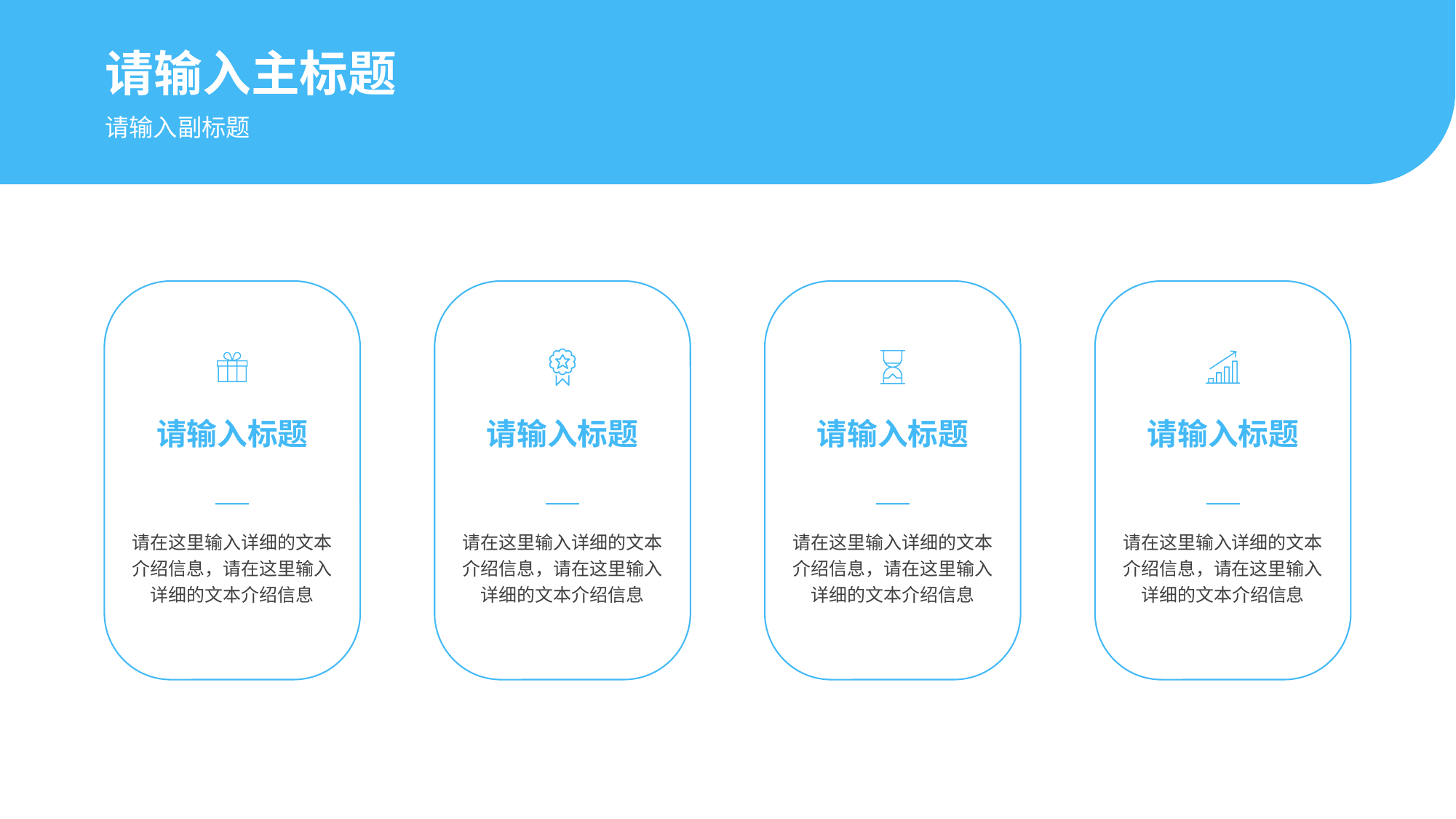

请输入主标题
请输入副标题

请输入标题
请输入标题
请输入标题
请输入标题
请在这里输入详细的文本介绍信息，请在这里输入详细的文本介绍信息
请在这里输入详细的文本介绍信息，请在这里输入详细的文本介绍信息
请在这里输入详细的文本介绍信息，请在这里输入详细的文本介绍信息
请在这里输入详细的文本介绍信息，请在这里输入详细的文本介绍信息